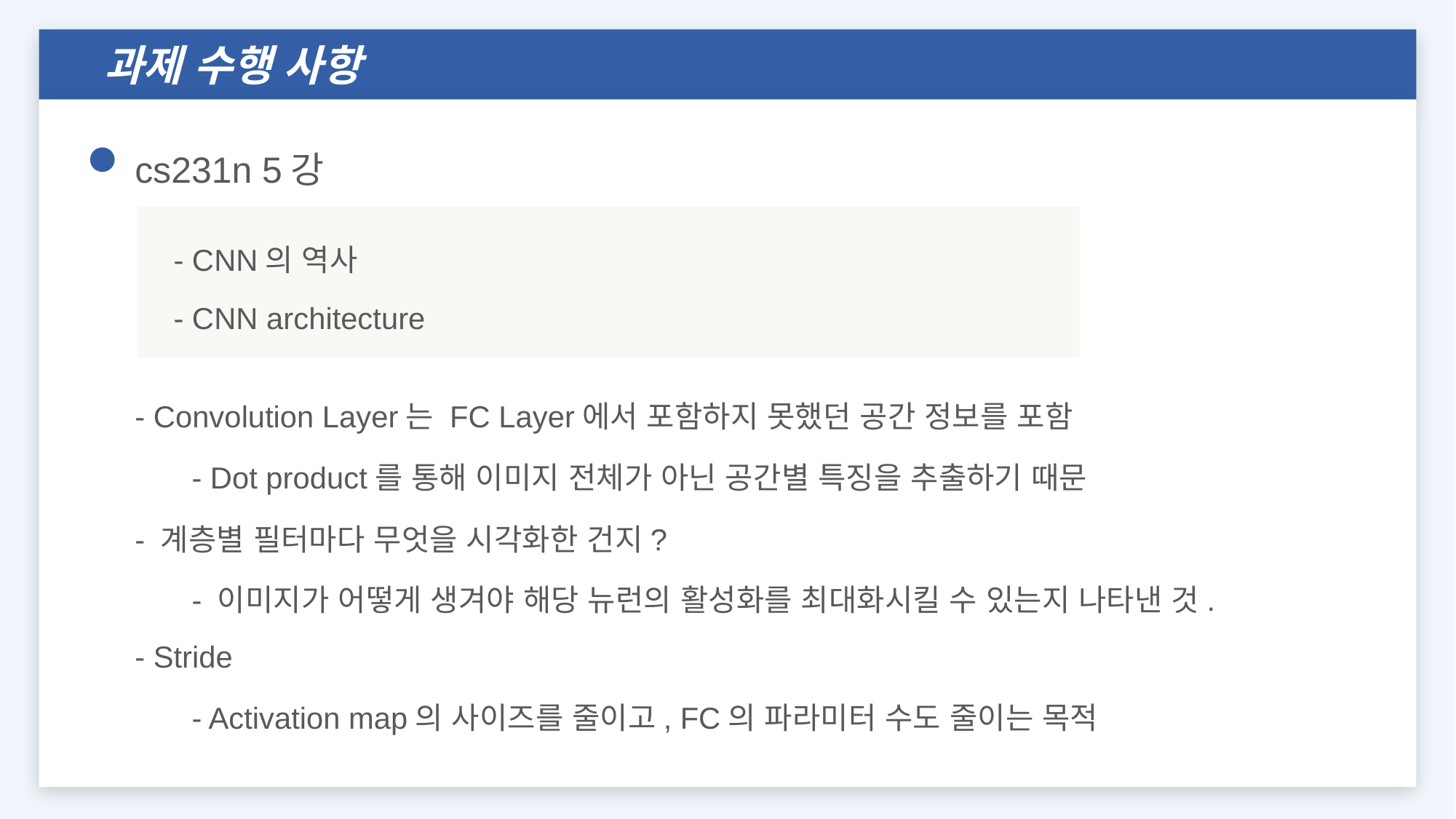

과제 수행 사항

cs231n 5강

- CNN의 역사
- CNN architecture
- Convolution Layer는 FC Layer에서 포함하지 못했던 공간 정보를 포함
- Dot product를 통해 이미지 전체가 아닌 공간별 특징을 추출하기 때문
- 계층별 필터마다 무엇을 시각화한 건지?
- 이미지가 어떻게 생겨야 해당 뉴런의 활성화를 최대화시킬 수 있는지 나타낸 것.
- Stride
- Activation map의 사이즈를 줄이고, FC의 파라미터 수도 줄이는 목적